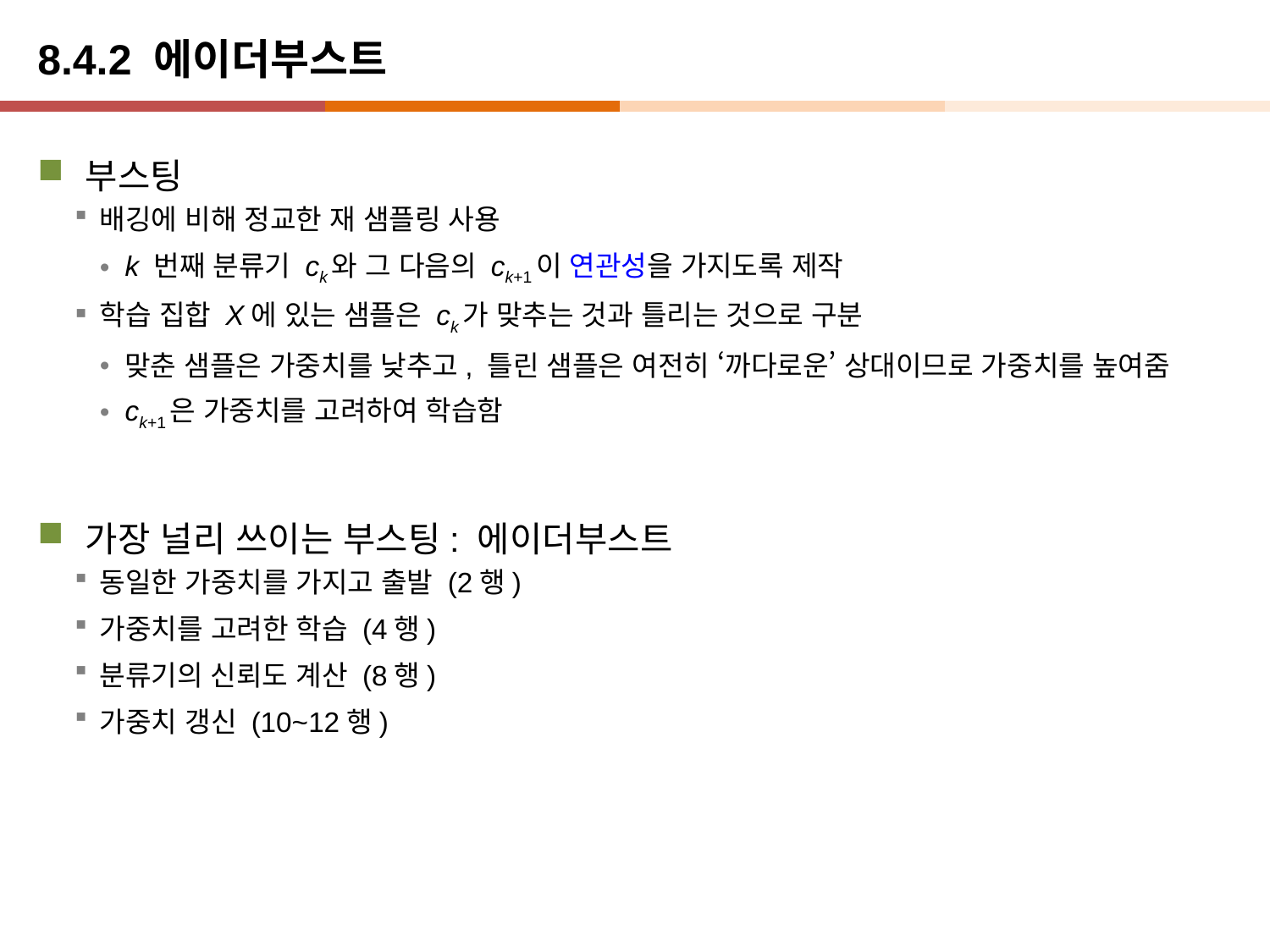

# 8.4.2 에이더부스트
부스팅
배깅에 비해 정교한 재 샘플링 사용
k 번째 분류기 ck와 그 다음의 ck+1이 연관성을 가지도록 제작
학습 집합 X에 있는 샘플은 ck가 맞추는 것과 틀리는 것으로 구분
맞춘 샘플은 가중치를 낮추고, 틀린 샘플은 여전히 ‘까다로운’ 상대이므로 가중치를 높여줌
ck+1은 가중치를 고려하여 학습함

가장 널리 쓰이는 부스팅: 에이더부스트
동일한 가중치를 가지고 출발 (2행)
가중치를 고려한 학습 (4행)
분류기의 신뢰도 계산 (8행)
가중치 갱신 (10~12행)